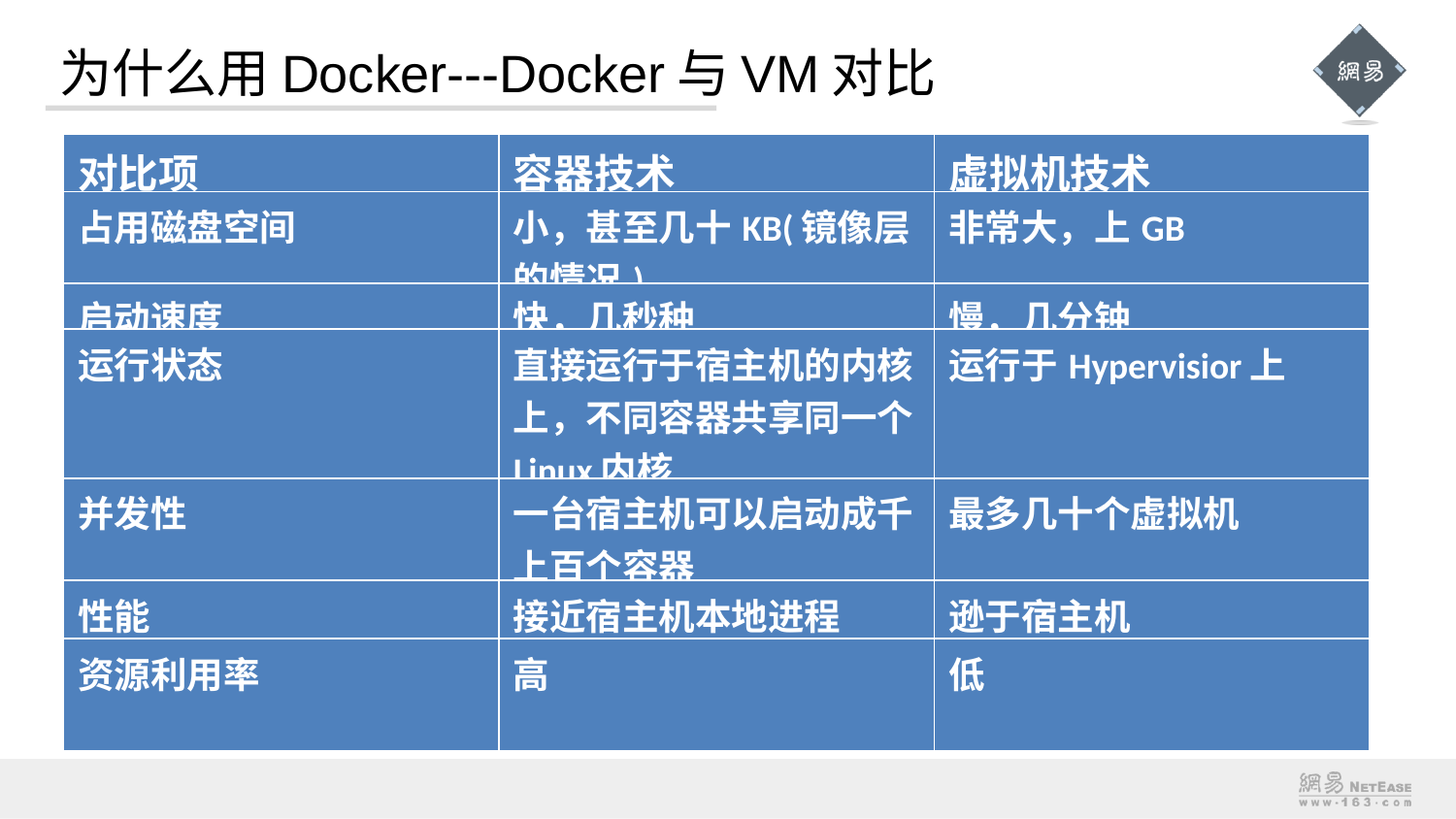

# 为什么用Docker---Docker与VM对比
| 对比项 | 容器技术 | 虚拟机技术 |
| --- | --- | --- |
| 占用磁盘空间 | 小，甚至几十KB(镜像层的情况) | 非常大，上GB |
| --- | --- | --- |
| 启动速度 | 快，几秒种 | 慢，几分钟 |
| --- | --- | --- |
| 运行状态 | 直接运行于宿主机的内核上，不同容器共享同一个Linux内核 | 运行于Hypervisior上 |
| --- | --- | --- |
| 并发性 | 一台宿主机可以启动成千上百个容器 | 最多几十个虚拟机 |
| --- | --- | --- |
| 性能 | 接近宿主机本地进程 | 逊于宿主机 |
| --- | --- | --- |
| 资源利用率 | 高 | 低 |
| --- | --- | --- |